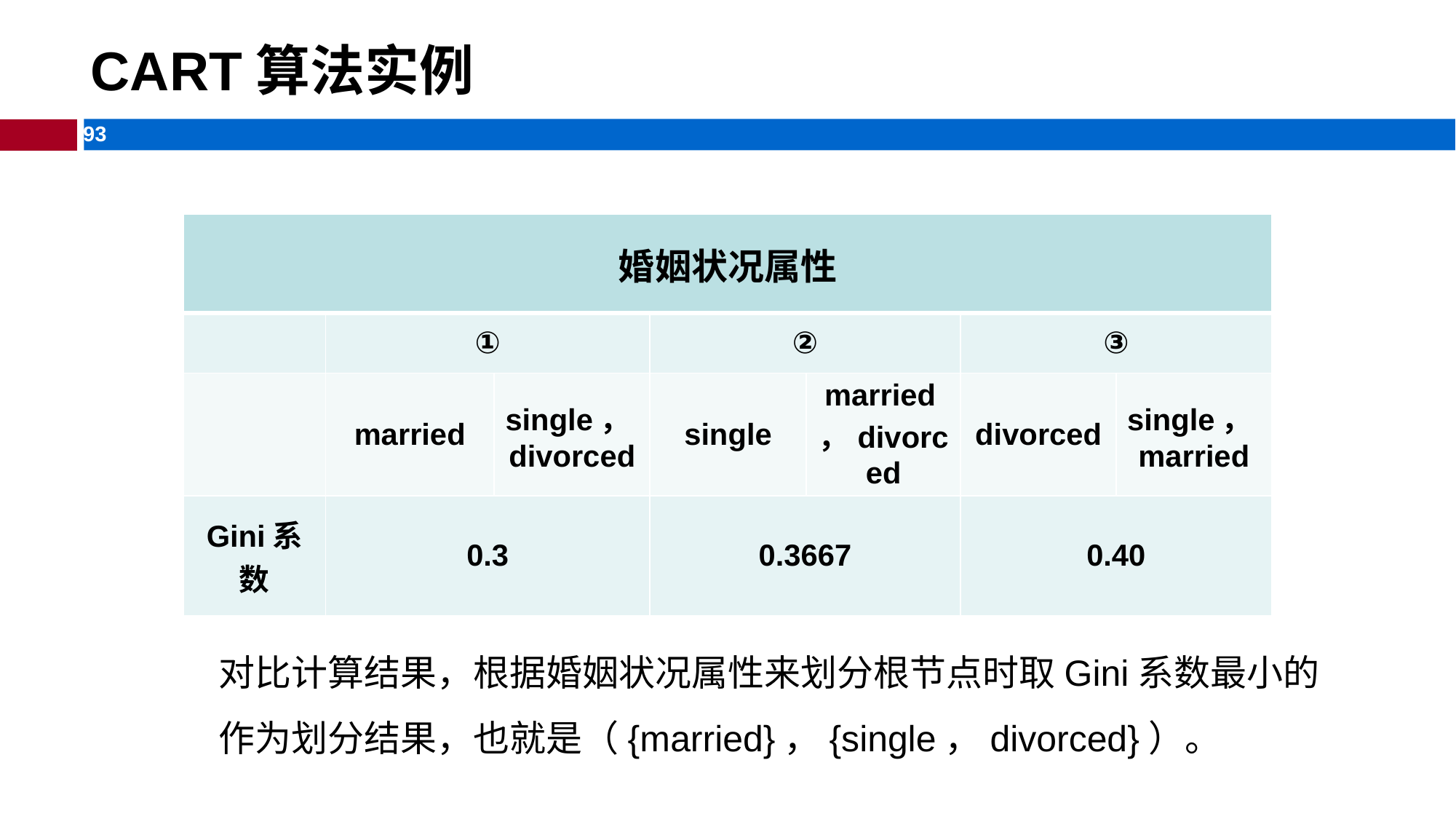

# CART算法实例
| 婚姻状况属性 |  |  |  |  |  |  |
| --- | --- | --- | --- | --- | --- | --- |
|  | ① |  | ② |  | ③ |  |
|  | married | single，divorced | single | married，divorced | divorced | single，married |
| Gini系数 | 0.3 |  | 0.3667 |  | 0.40 |  |
对比计算结果，根据婚姻状况属性来划分根节点时取Gini系数最小的作为划分结果，也就是（{married}，{single，divorced}）。